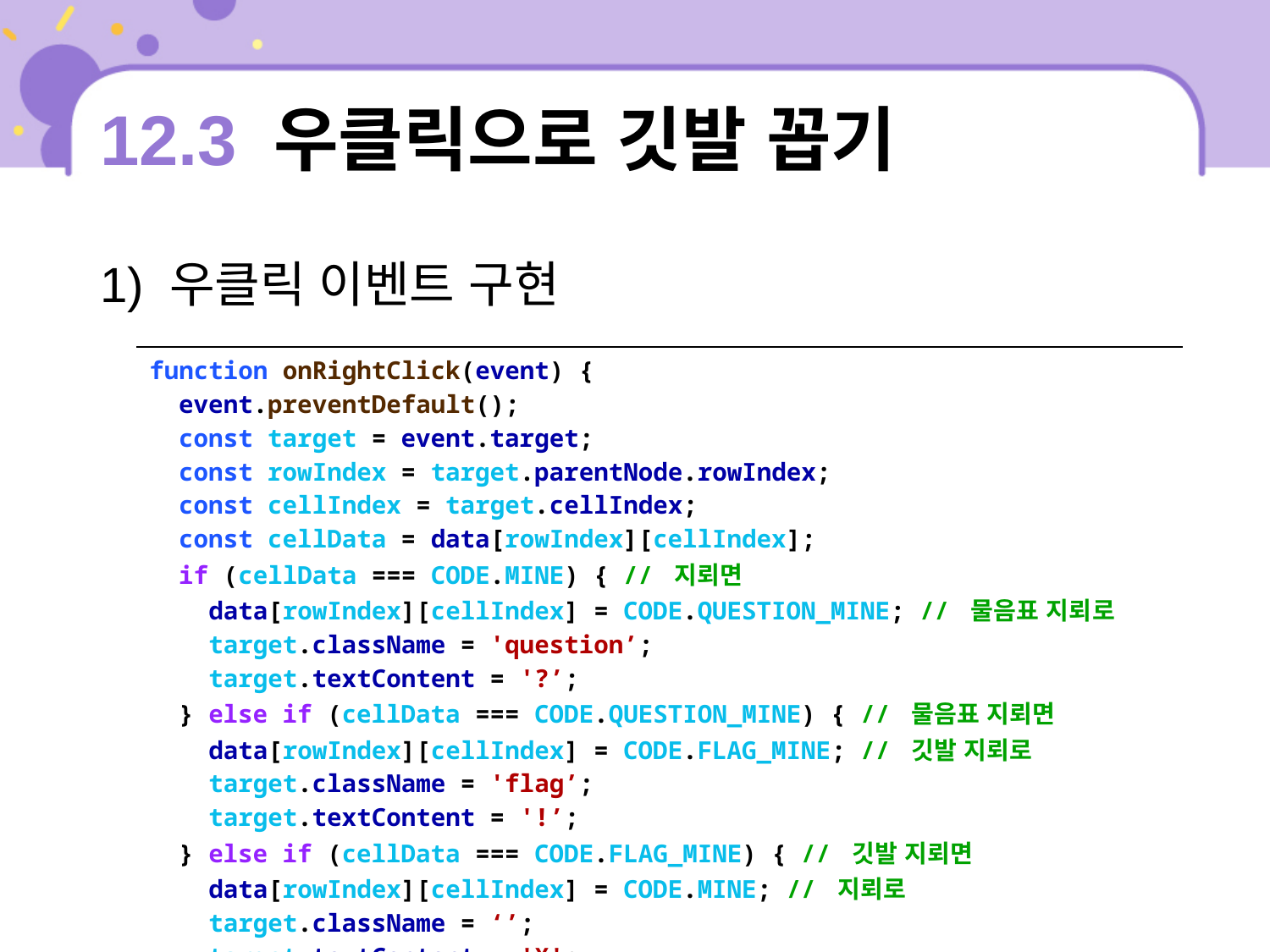

# 12.3 우클릭으로 깃발 꼽기
1) 우클릭 이벤트 구현
| function onRightClick(event) { event.preventDefault(); const target = event.target; const rowIndex = target.parentNode.rowIndex; const cellIndex = target.cellIndex; const cellData = data[rowIndex][cellIndex]; if (cellData === CODE.MINE) { // 지뢰면 data[rowIndex][cellIndex] = CODE.QUESTION\_MINE; // 물음표 지뢰로 target.className = 'question’; target.textContent = '?’; } else if (cellData === CODE.QUESTION\_MINE) { // 물음표 지뢰면 data[rowIndex][cellIndex] = CODE.FLAG\_MINE; // 깃발 지뢰로 target.className = 'flag’; target.textContent = '!’; } else if (cellData === CODE.FLAG\_MINE) { // 깃발 지뢰면 data[rowIndex][cellIndex] = CODE.MINE; // 지뢰로 target.className = ‘’; target.textContent = 'X'; |
| --- |